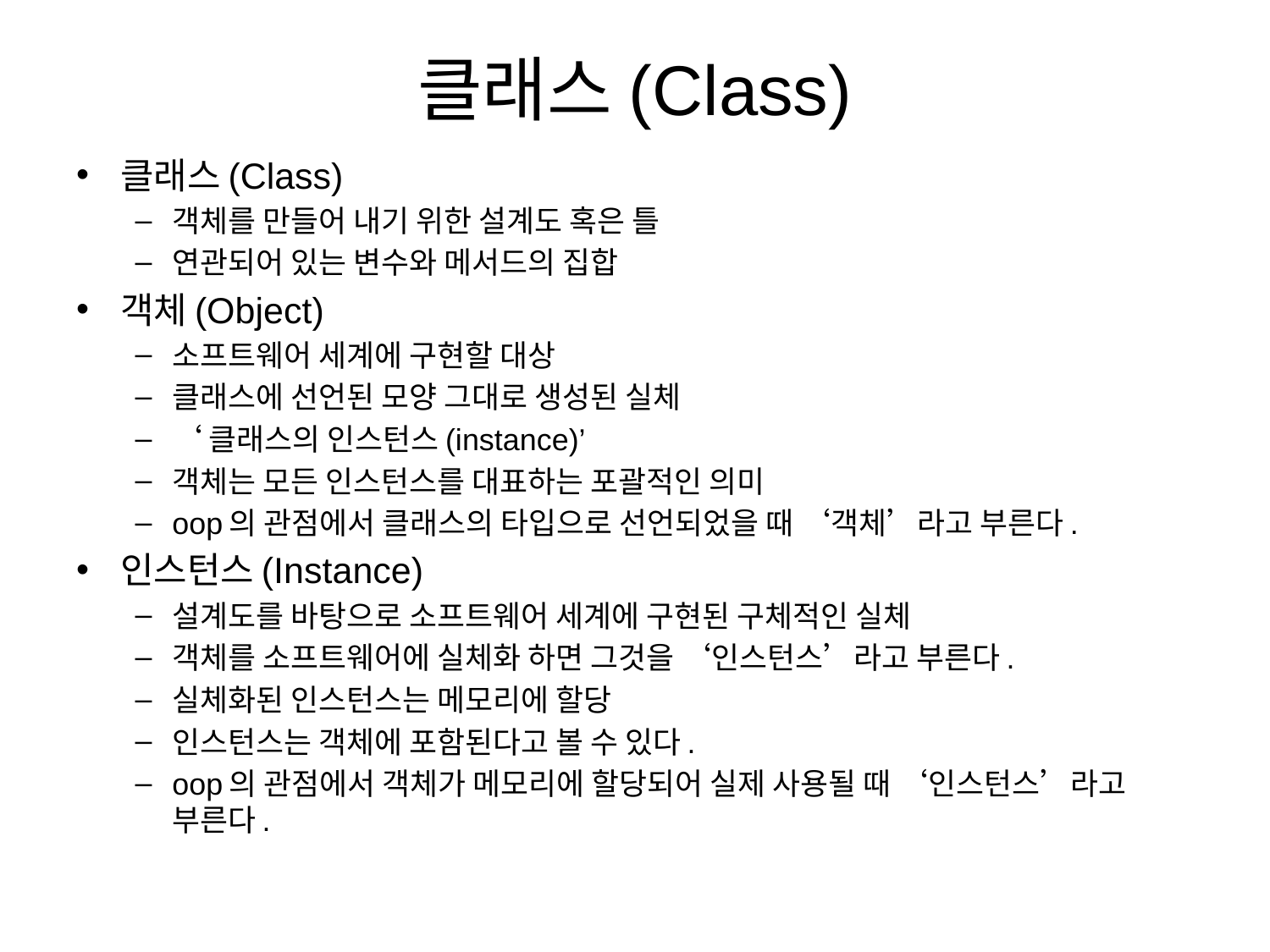

# 클래스(Class)
클래스(Class)
객체를 만들어 내기 위한 설계도 혹은 틀
연관되어 있는 변수와 메서드의 집합
객체(Object)
소프트웨어 세계에 구현할 대상
클래스에 선언된 모양 그대로 생성된 실체
‘클래스의 인스턴스(instance)’
객체는 모든 인스턴스를 대표하는 포괄적인 의미
oop의 관점에서 클래스의 타입으로 선언되었을 때 ‘객체’라고 부른다.
인스턴스(Instance)
설계도를 바탕으로 소프트웨어 세계에 구현된 구체적인 실체
객체를 소프트웨어에 실체화 하면 그것을 ‘인스턴스’라고 부른다.
실체화된 인스턴스는 메모리에 할당
인스턴스는 객체에 포함된다고 볼 수 있다.
oop의 관점에서 객체가 메모리에 할당되어 실제 사용될 때 ‘인스턴스’라고 부른다.